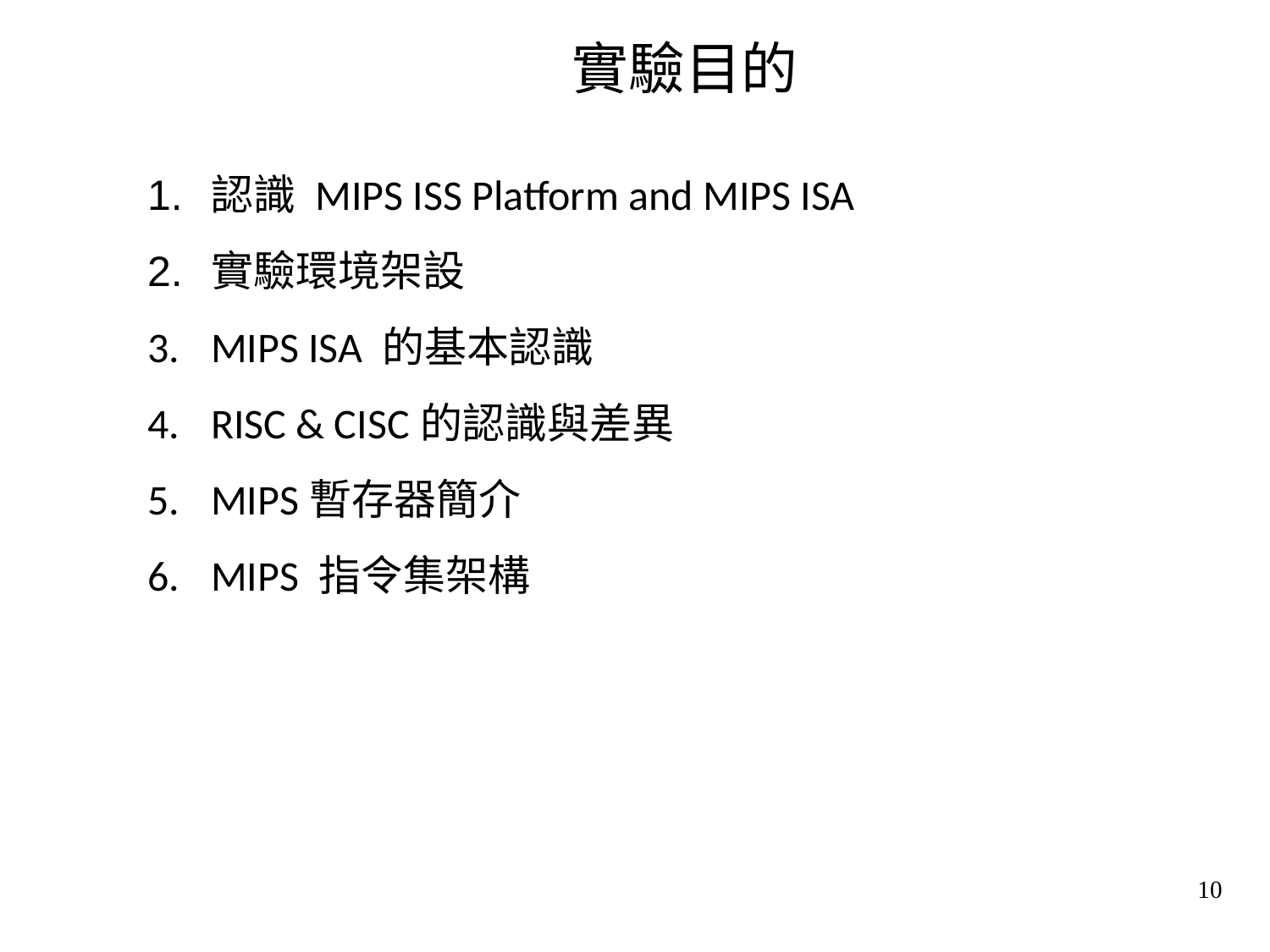

實驗目的
認識 MIPS ISS Platform and MIPS ISA
實驗環境架設
MIPS ISA 的基本認識
RISC & CISC的認識與差異
MIPS暫存器簡介
MIPS 指令集架構
10